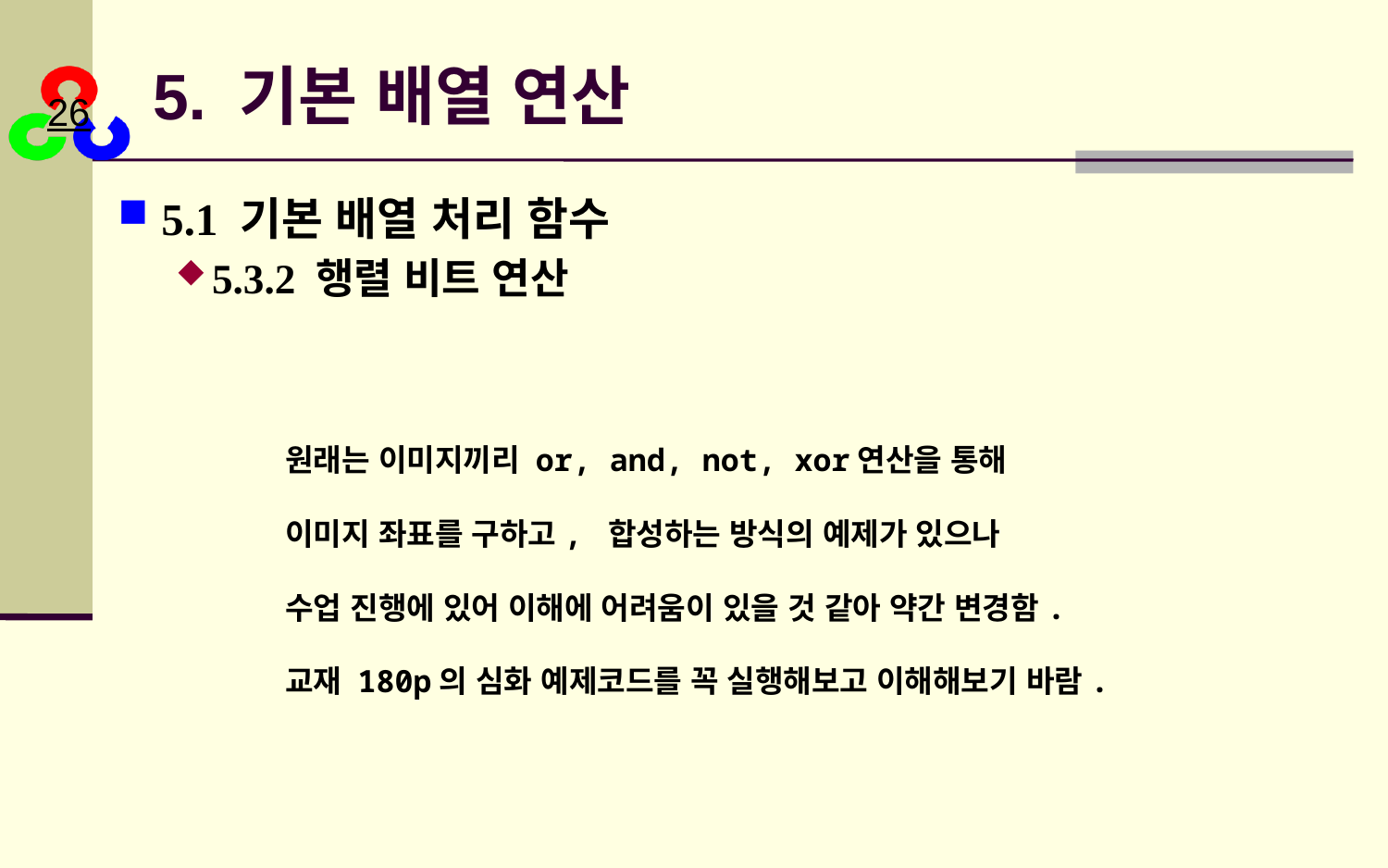

# 5. 기본 배열 연산
5.1 기본 배열 처리 함수
5.3.2 행렬 비트 연산
원래는 이미지끼리 or, and, not, xor연산을 통해

이미지 좌표를 구하고, 합성하는 방식의 예제가 있으나

수업 진행에 있어 이해에 어려움이 있을 것 같아 약간 변경함.

교재 180p의 심화 예제코드를 꼭 실행해보고 이해해보기 바람.